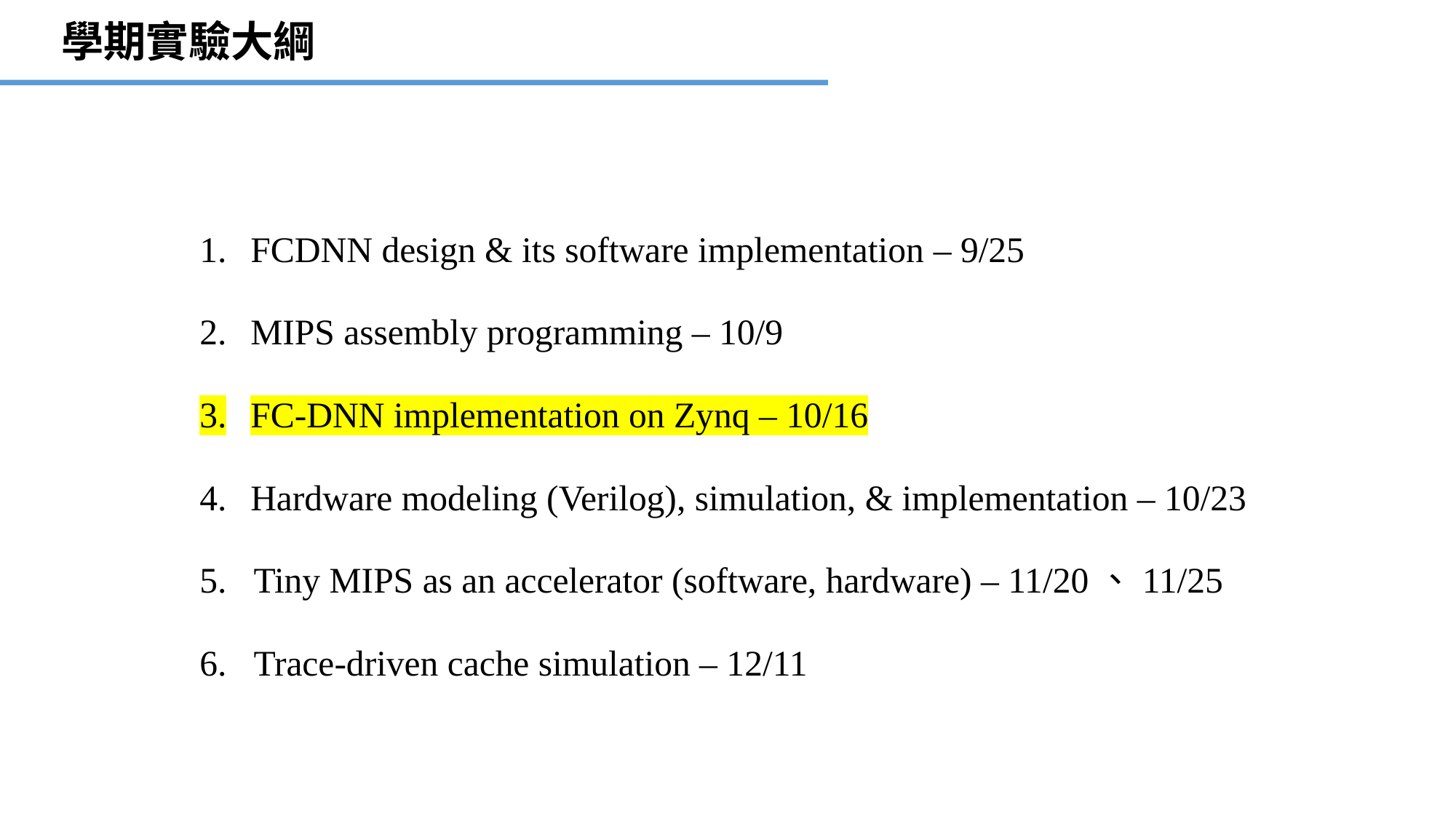

學期實驗大綱

FCDNN design & its software implementation – 9/25
MIPS assembly programming – 10/9
FC-DNN implementation on Zynq – 10/16
Hardware modeling (Verilog), simulation, & implementation – 10/23
Tiny MIPS as an accelerator (software, hardware) – 11/20、11/25
Trace-driven cache simulation – 12/11